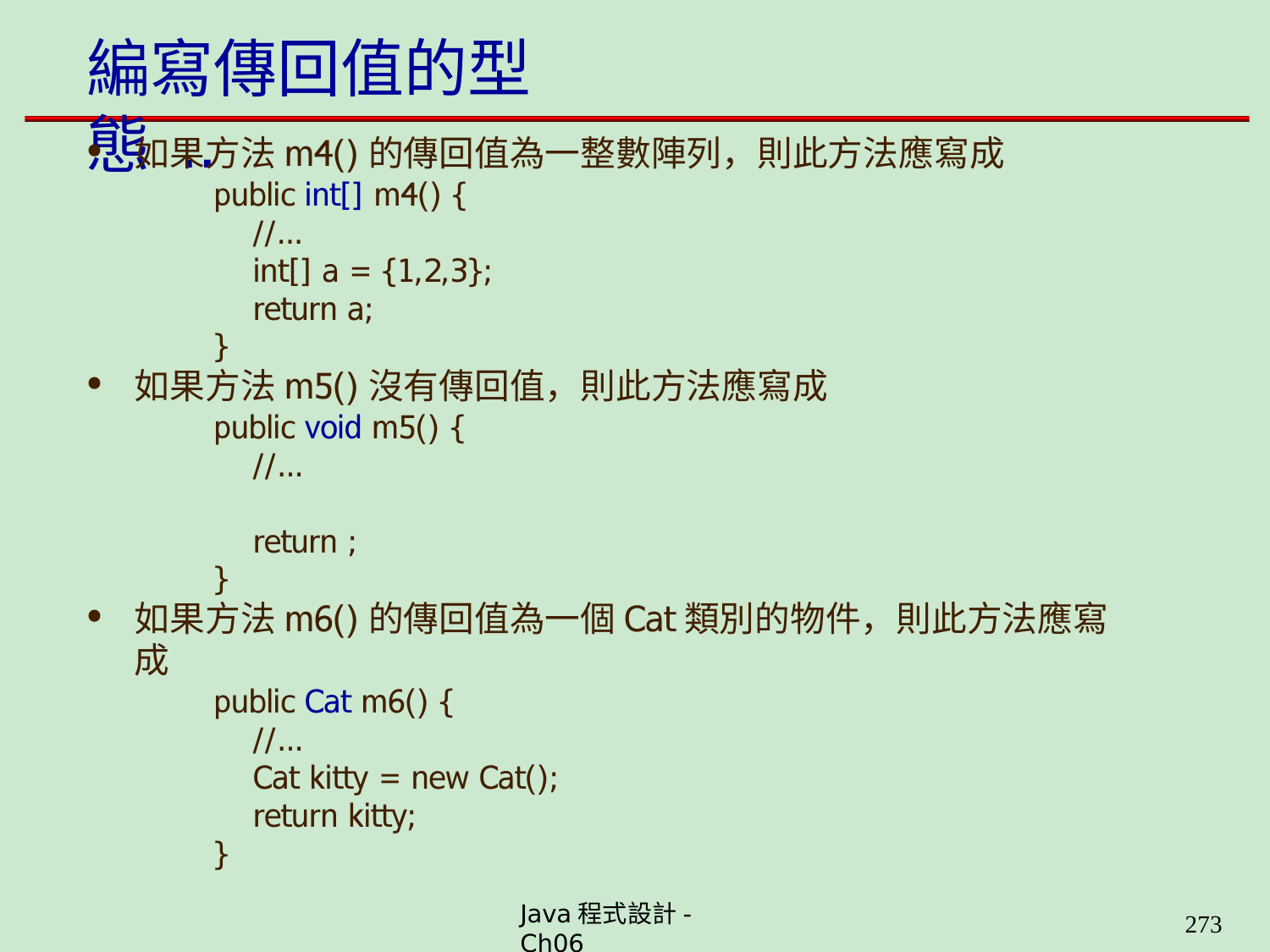

# 編寫傳回值的型態 ..
如果方法m4()的傳回值為一整數陣列，則此方法應寫成
public int[] m4() {
//…
int[] a = {1,2,3};
return a;
}
如果方法m5()沒有傳回值，則此方法應寫成
public void m5() {
//…

return ;
}
如果方法m6()的傳回值為一個Cat類別的物件，則此方法應寫成
public Cat m6() {
//…
Cat kitty = new Cat();
return kitty;
}
Java程式設計-Ch06
273